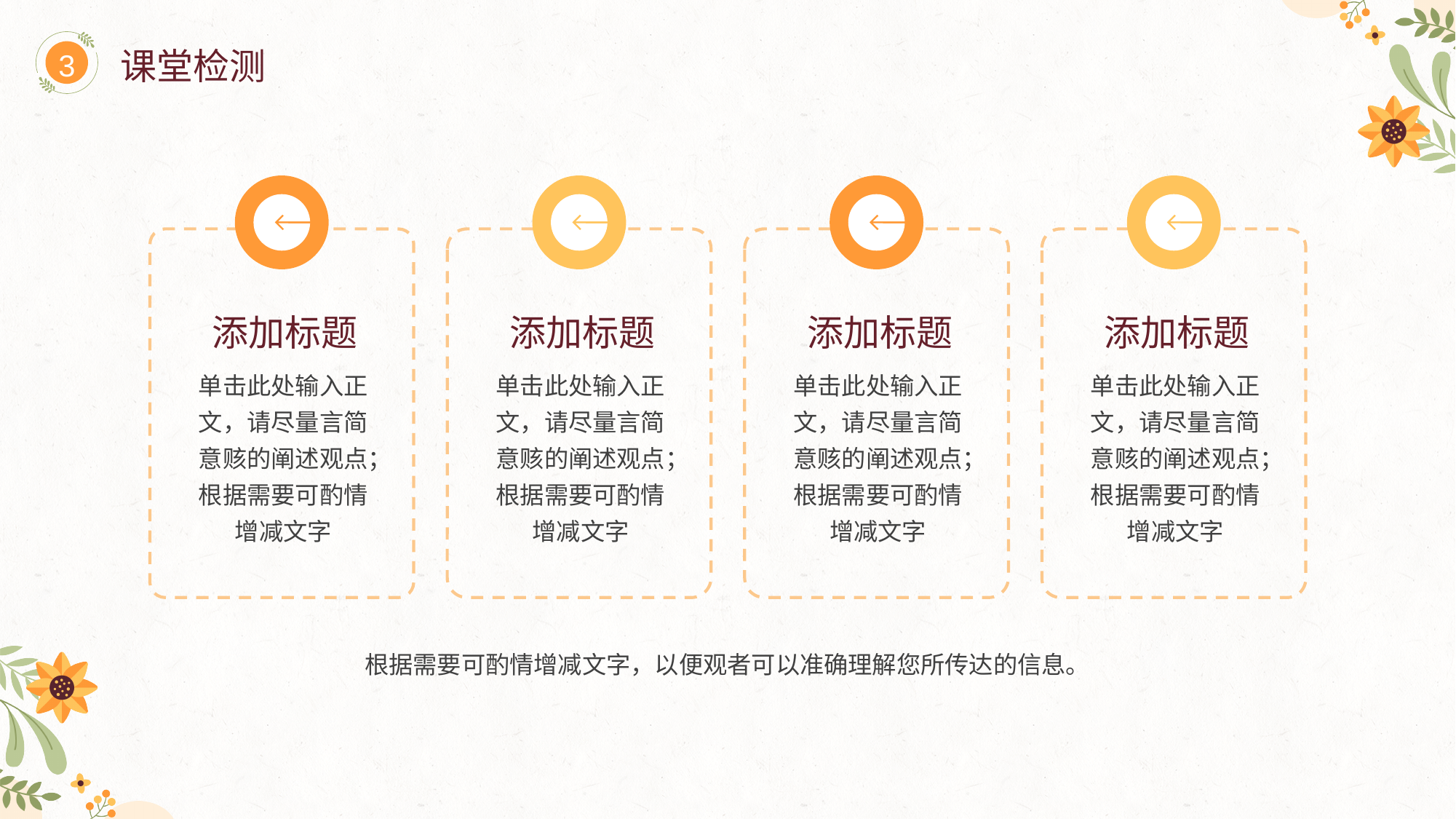

3
课堂检测

添加标题
添加标题
添加标题
添加标题
单击此处输入正文，请尽量言简意赅的阐述观点；根据需要可酌情增减文字
单击此处输入正文，请尽量言简意赅的阐述观点；根据需要可酌情增减文字
单击此处输入正文，请尽量言简意赅的阐述观点；根据需要可酌情增减文字
单击此处输入正文，请尽量言简意赅的阐述观点；根据需要可酌情增减文字
根据需要可酌情增减文字，以便观者可以准确理解您所传达的信息。